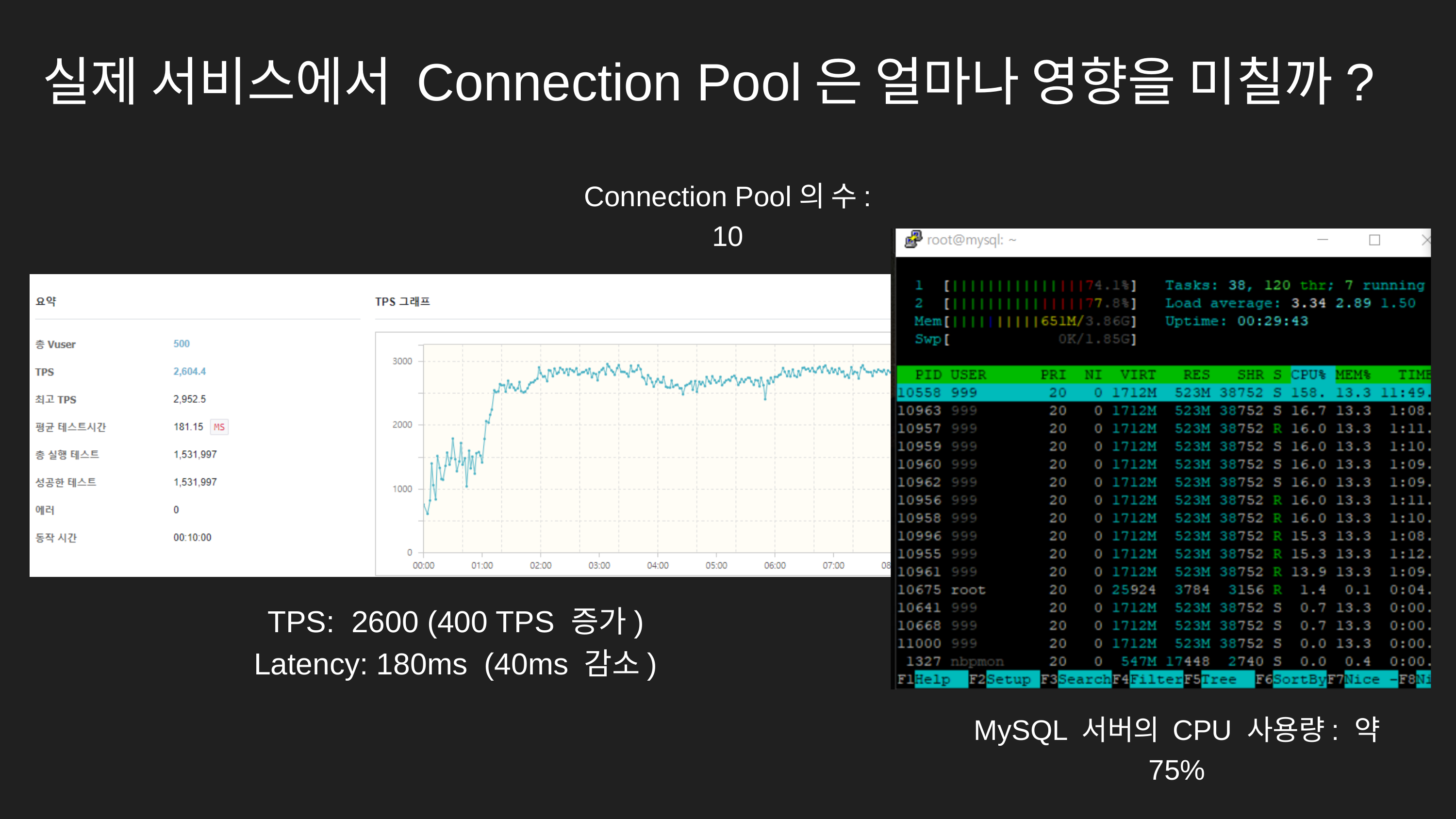

실제 서비스에서 Connection Pool은 얼마나 영향을 미칠까?
Connection Pool의 수: 10

TPS:  2600 (400 TPS 증가)
Latency: 180ms  (40ms 감소)
MySQL 서버의 CPU 사용량: 약 75%